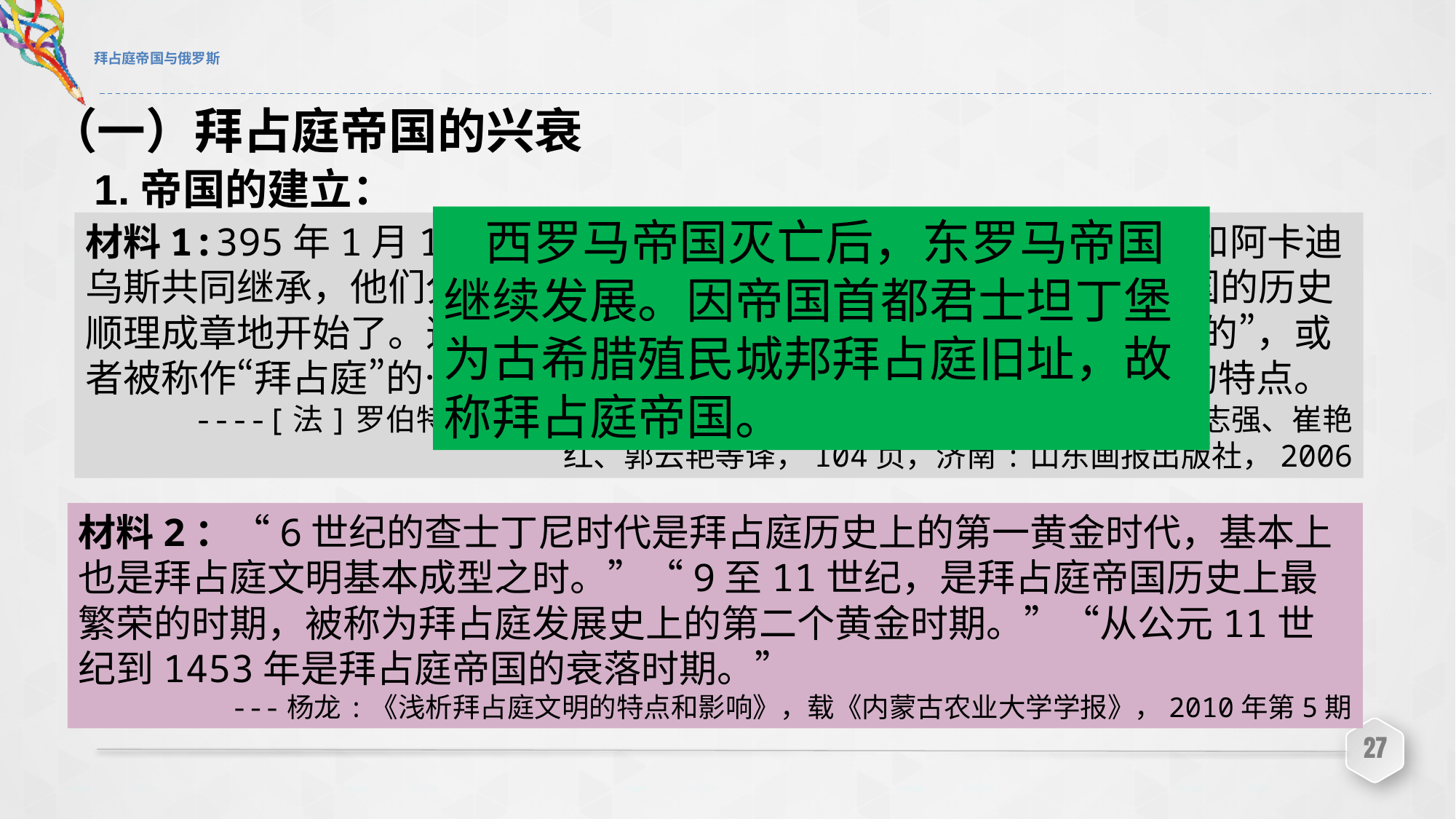

# 拜占庭帝国与俄罗斯
（一）拜占庭帝国的兴衰
1.帝国的建立：
    西罗马帝国灭亡后，东罗马帝国继续发展。因帝国首都君士坦丁堡为古希腊殖民城邦拜占庭旧址，故称拜占庭帝国。
材料1:395年1月17日，狄奥多西一世去世。皇位由其子霍诺留和阿卡迪乌斯共同继承，他们分别统治帝国的西部和东部。从此，东罗马帝国的历史顺理成章地开始了。这段历史如同历史书籍提到的被冠之以“罗马人的”，或者被称作“拜占庭”的……东部帝国的历史一开始就表现出既新又旧的特点。
----[法]罗伯特・福西耶主编:《剑桥插图中世纪史(350950年)》陈志强、崔艳
红、郭云艳等译，104页，济南:山东画报出版社，2006
材料2：“6世纪的查士丁尼时代是拜占庭历史上的第一黄金时代，基本上也是拜占庭文明基本成型之时。”“9至11世纪，是拜占庭帝国历史上最繁荣的时期，被称为拜占庭发展史上的第二个黄金时期。”“从公元11世纪到1453年是拜占庭帝国的衰落时期。”
---杨龙:《浅析拜占庭文明的特点和影响》，载《内蒙古农业大学学报》，2010年第5期
27